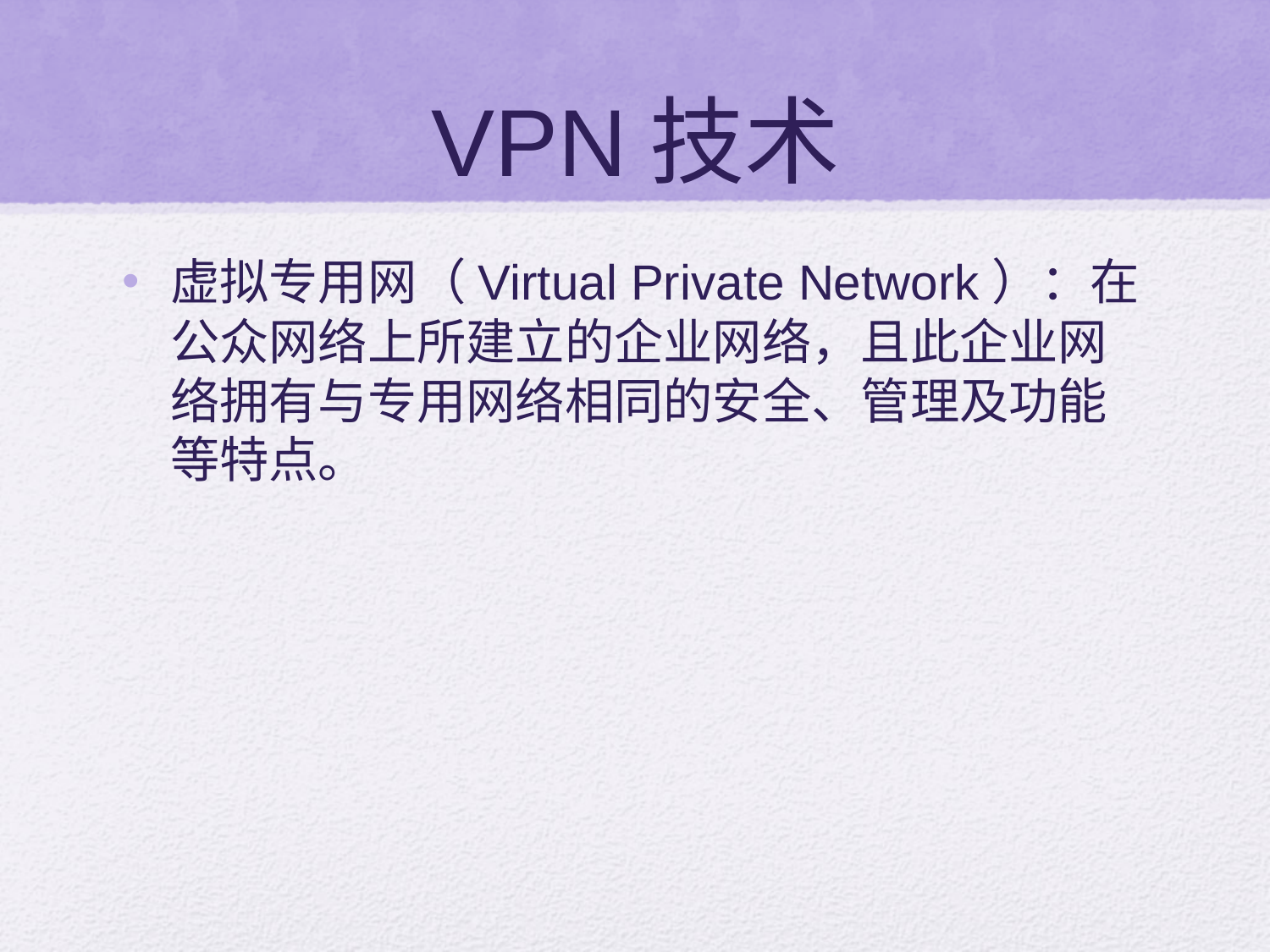

# VPN技术
虚拟专用网（Virtual Private Network）：在公众网络上所建立的企业网络，且此企业网络拥有与专用网络相同的安全、管理及功能等特点。